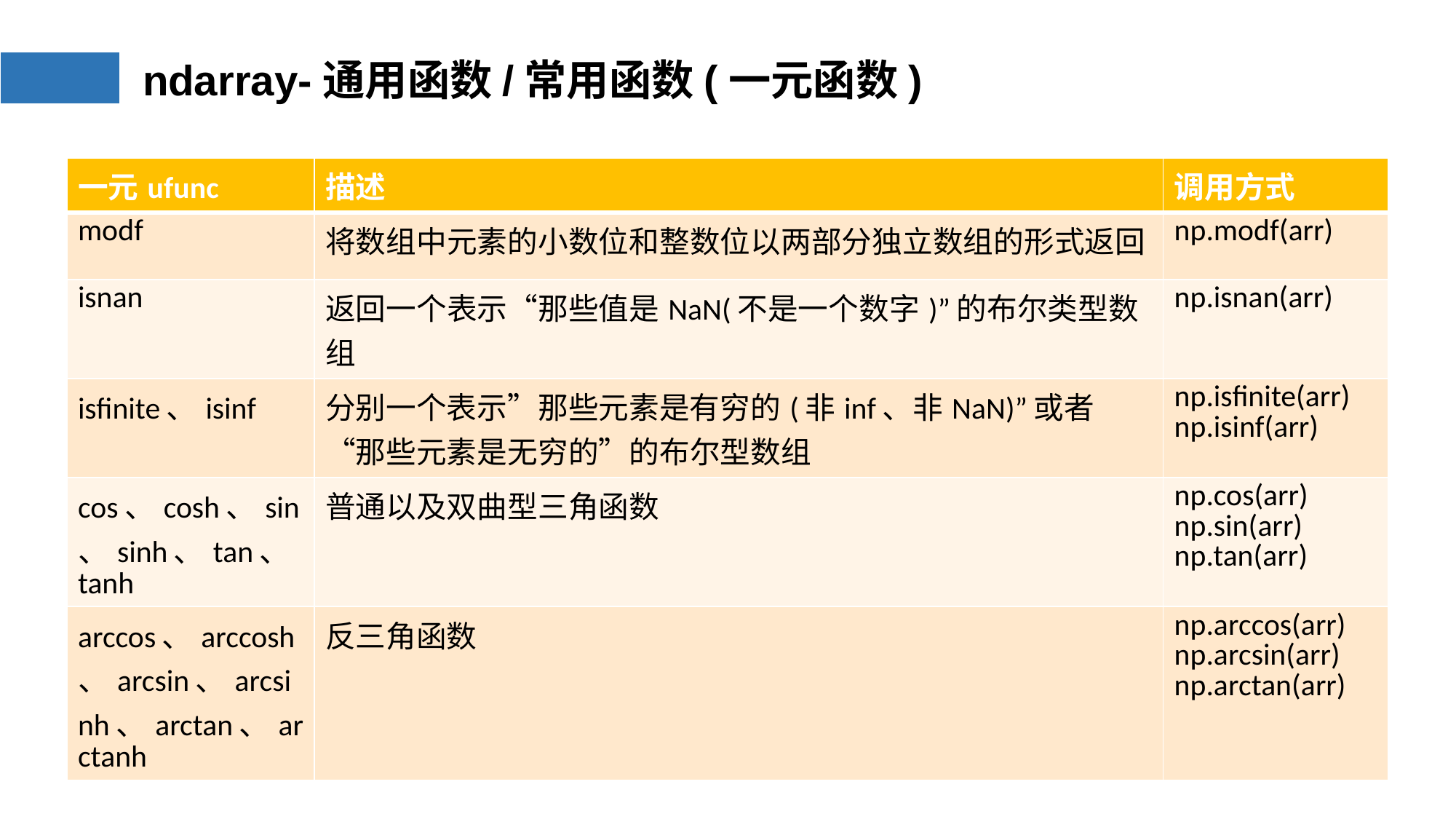

# ndarray-通用函数/常用函数(一元函数)
| 一元ufunc | 描述 | 调用方式 |
| --- | --- | --- |
| modf | 将数组中元素的小数位和整数位以两部分独立数组的形式返回 | np.modf(arr) |
| isnan | 返回一个表示“那些值是NaN(不是一个数字)”的布尔类型数组 | np.isnan(arr) |
| isfinite、isinf | 分别一个表示”那些元素是有穷的(非inf、非NaN)”或者“那些元素是无穷的”的布尔型数组 | np.isfinite(arr) np.isinf(arr) |
| cos、cosh、sin、sinh、tan、tanh | 普通以及双曲型三角函数 | np.cos(arr) np.sin(arr) np.tan(arr) |
| arccos、arccosh、arcsin、arcsinh、arctan、arctanh | 反三角函数 | np.arccos(arr) np.arcsin(arr) np.arctan(arr) |